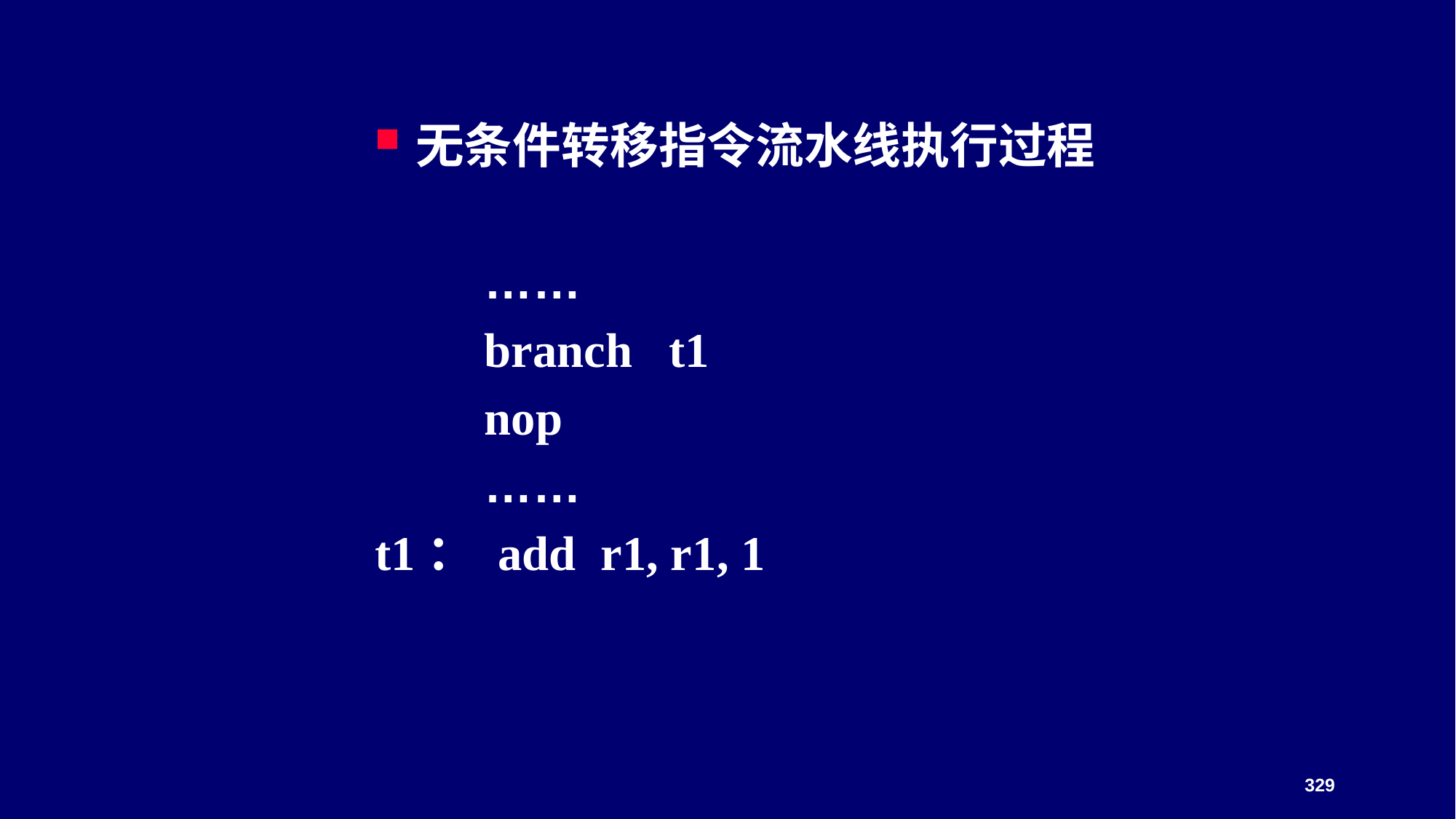

无条件转移指令流水线执行过程

         ……
         branch   t1
         nop
         ……
t1： add  r1, r1, 1
329